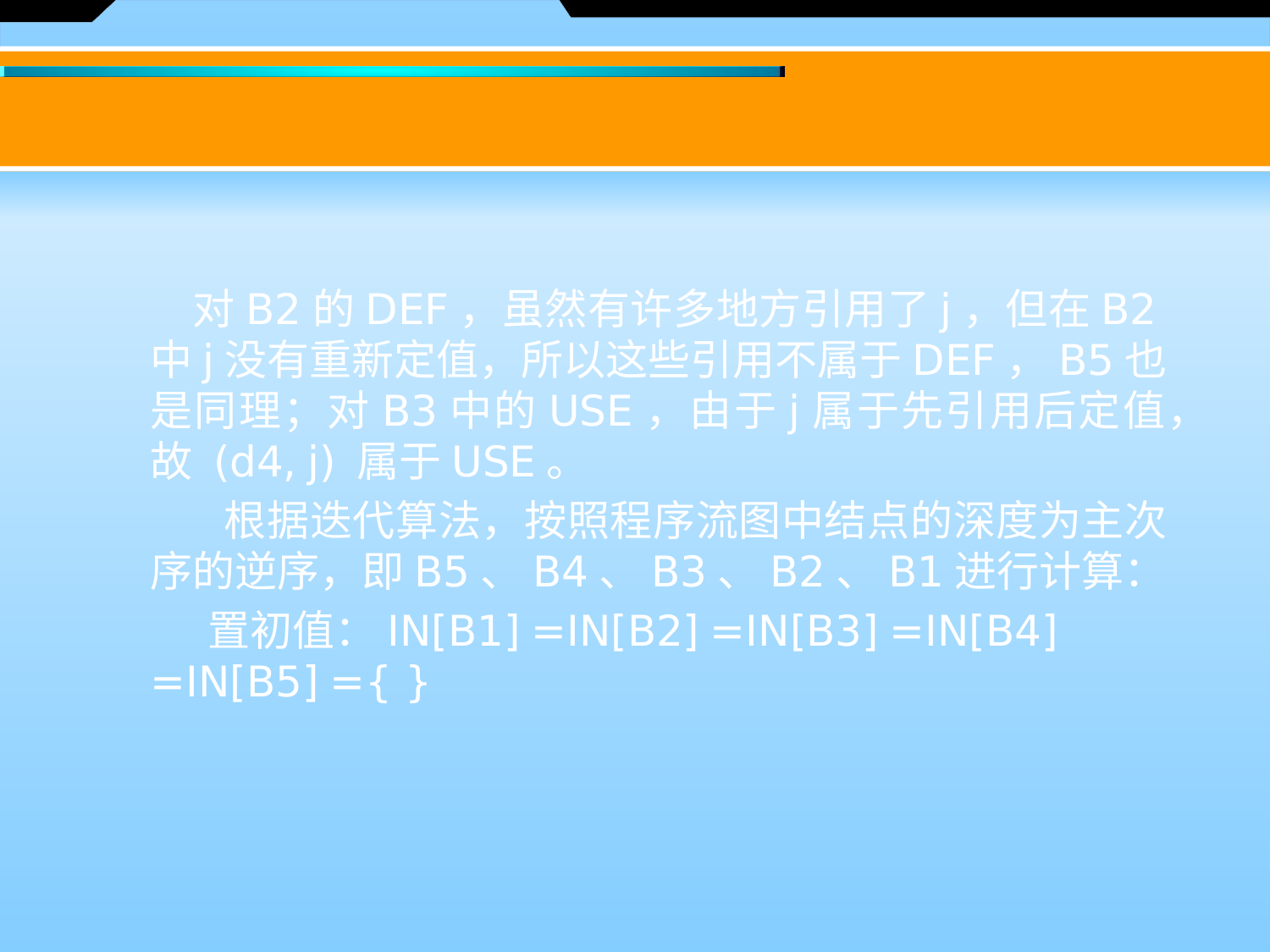

#
        对B2的DEF，虽然有许多地方引用了j，但在B2中j没有重新定值，所以这些引用不属于DEF，B5也是同理；对B3中的USE，由于j属于先引用后定值，故 (d4, j) 属于USE。
           根据迭代算法，按照程序流图中结点的深度为主次序的逆序，即B5、B4、B3、B2、B1进行计算：
          置初值：IN[B1] =IN[B2] =IN[B3] =IN[B4] =IN[B5] ={ }